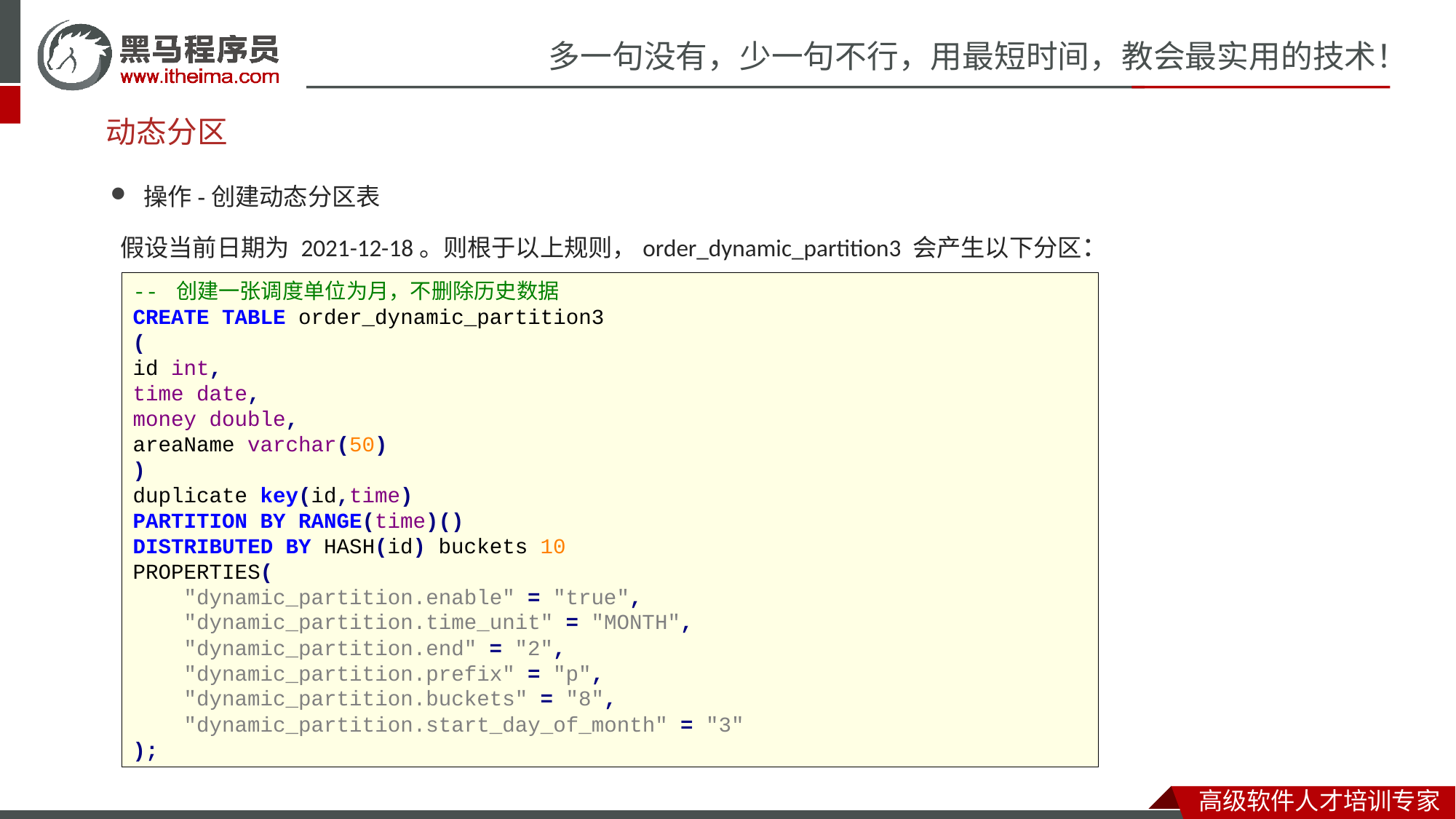

# 动态分区
操作-创建动态分区表
假设当前日期为 2021-12-18。则根于以上规则，order_dynamic_partition3 会产生以下分区：
-- 创建一张调度单位为月，不删除历史数据
CREATE TABLE order_dynamic_partition3
(
id int,
time date,
money double,
areaName varchar(50)
)
duplicate key(id,time)
PARTITION BY RANGE(time)()
DISTRIBUTED BY HASH(id) buckets 10
PROPERTIES(
    "dynamic_partition.enable" = "true",
    "dynamic_partition.time_unit" = "MONTH",
    "dynamic_partition.end" = "2",
    "dynamic_partition.prefix" = "p",
    "dynamic_partition.buckets" = "8",
    "dynamic_partition.start_day_of_month" = "3"
);